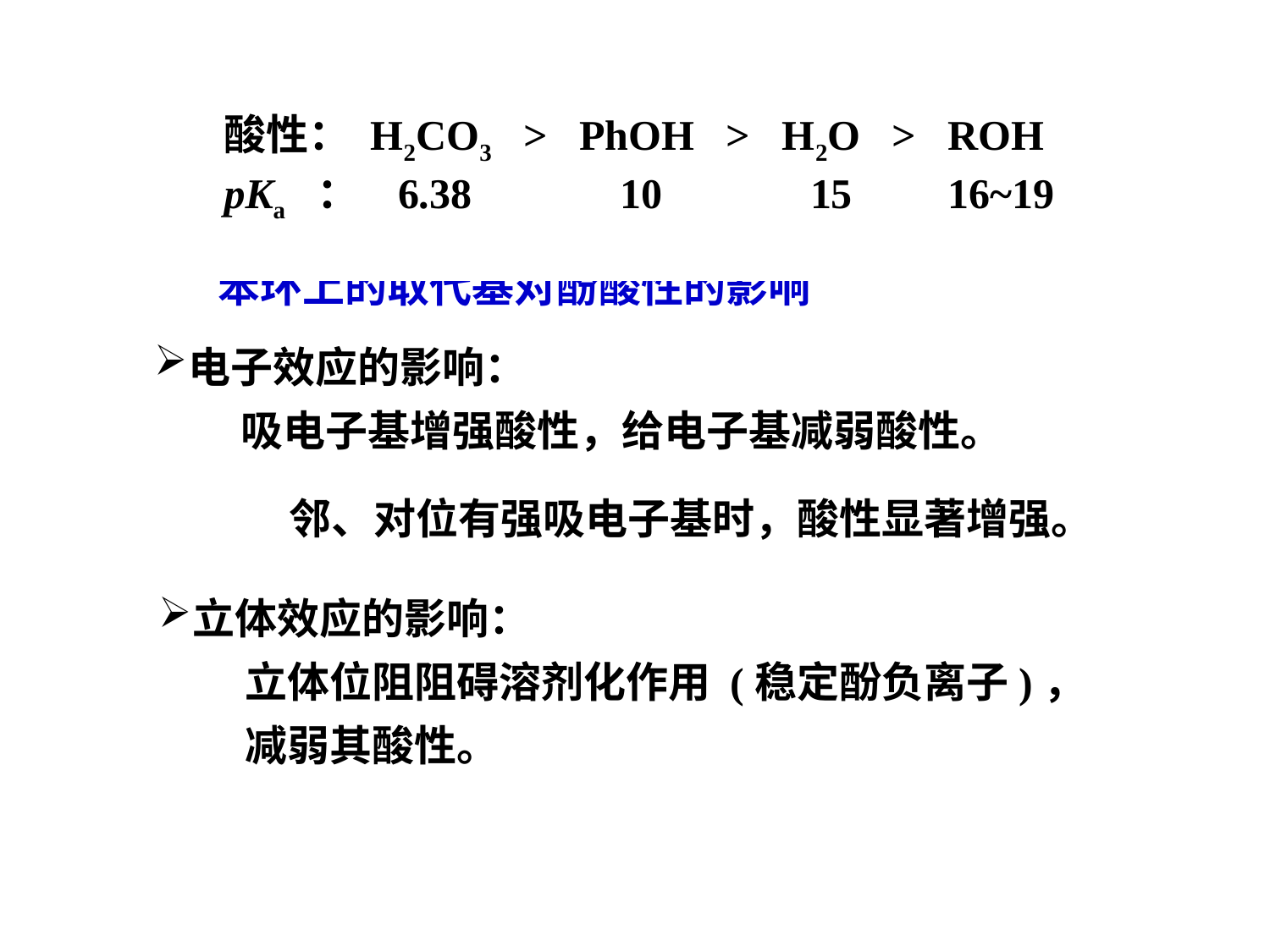

酸性： H2CO3   >   PhOH   >   H2O   >   ROH
pKa  ：   6.38              10              15         16~19
苯环上的取代基对酚酸性的影响
电子效应的影响：
        吸电子基增强酸性，给电子基减弱酸性。
邻、对位有强吸电子基时，酸性显著增强。
立体效应的影响：
        立体位阻阻碍溶剂化作用 (稳定酚负离子)，
        减弱其酸性。